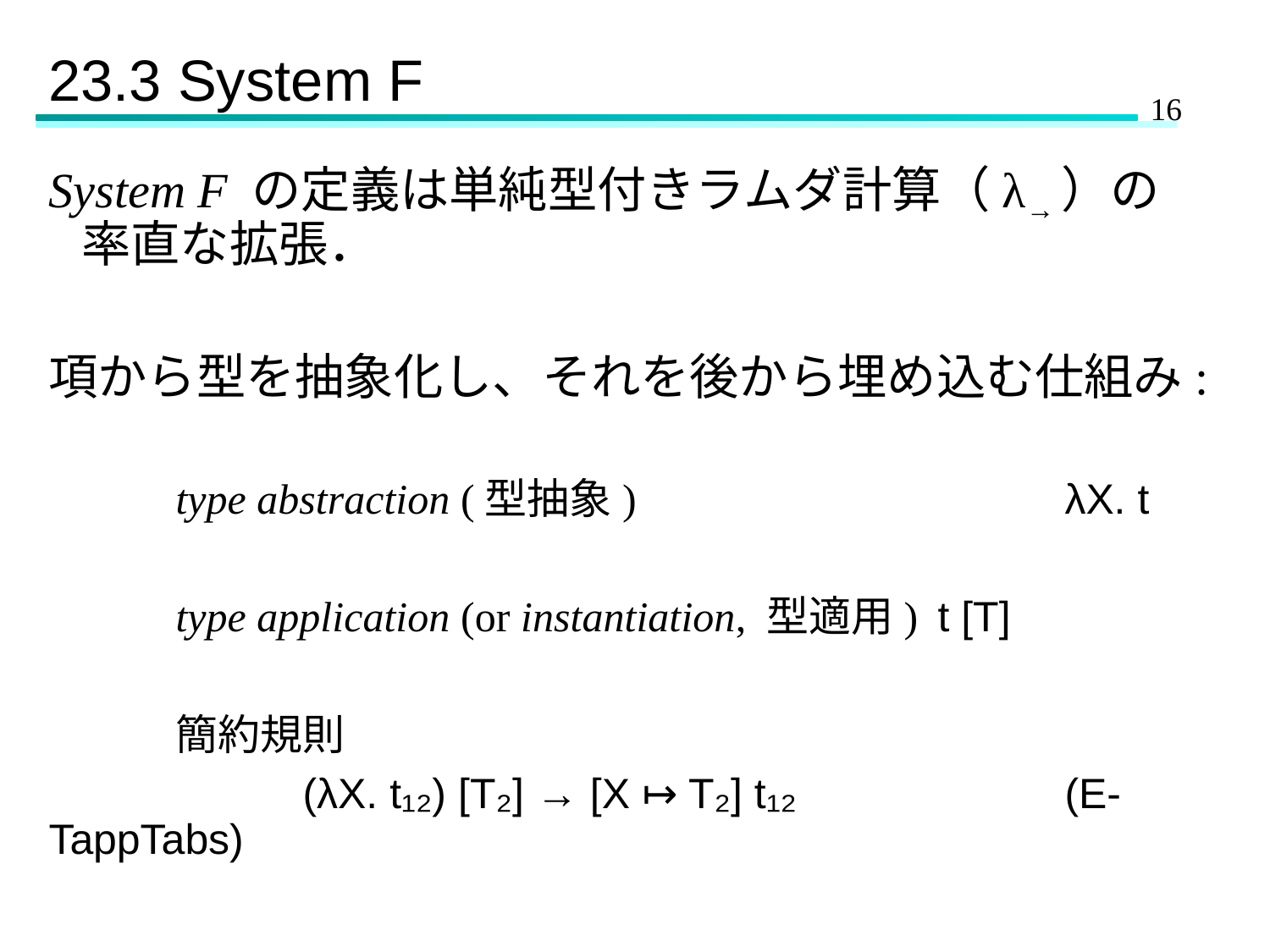

# 23.3 System F
System F の定義は単純型付きラムダ計算（λ→）の         率直な拡張．

項から型を抽象化し、それを後から埋め込む仕組み:

	type abstraction (型抽象)				λX. t

	type application (or instantiation, 型適用)	t [T]

	簡約規則
		(λX. t₁₂) [T₂] → [X ↦ T₂] t₁₂			(E-TappTabs)